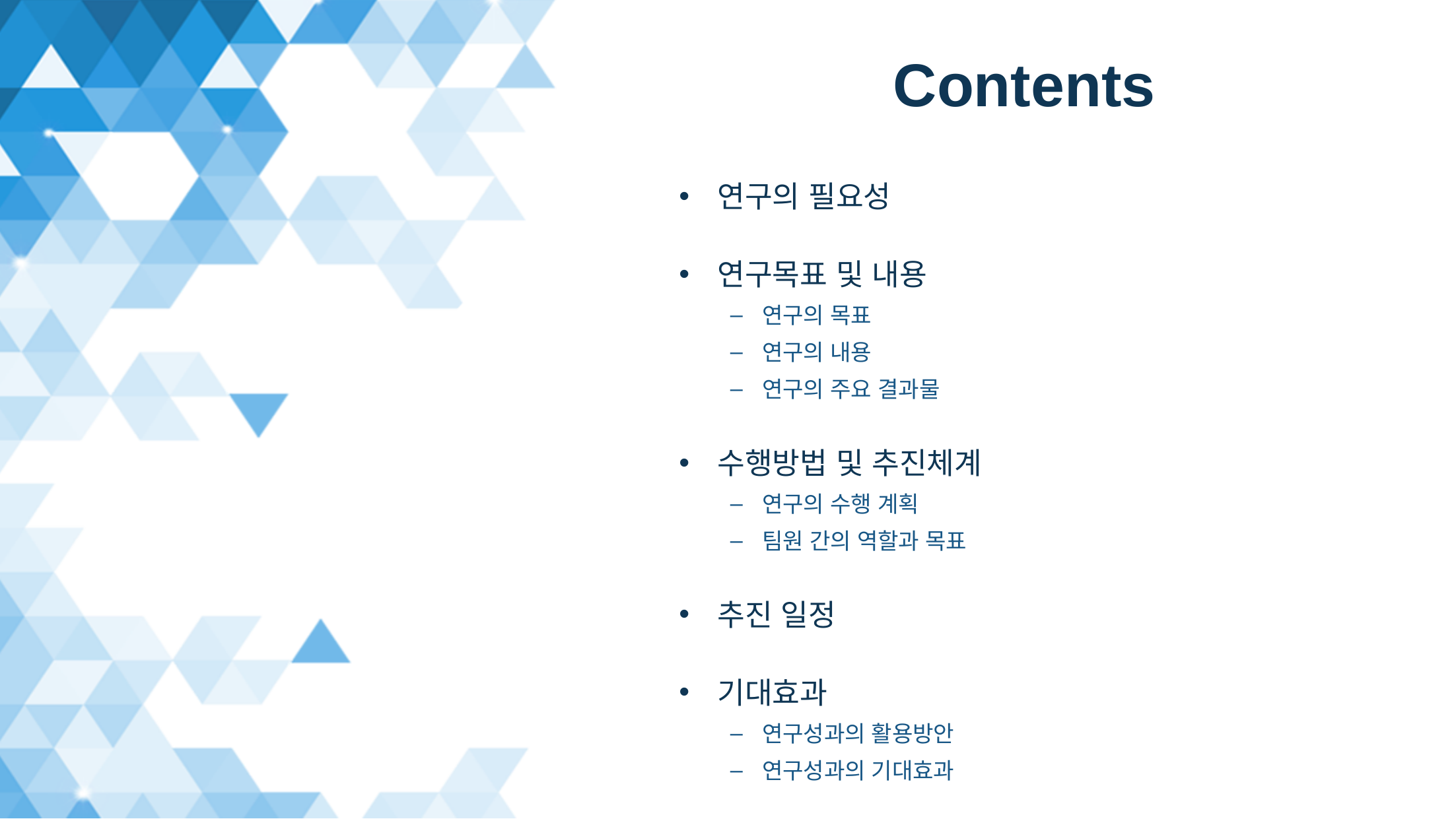

# Contents
연구의 필요성
연구목표 및 내용
연구의 목표
연구의 내용
연구의 주요 결과물
수행방법 및 추진체계
연구의 수행 계획
팀원 간의 역할과 목표
추진 일정
기대효과
연구성과의 활용방안
연구성과의 기대효과